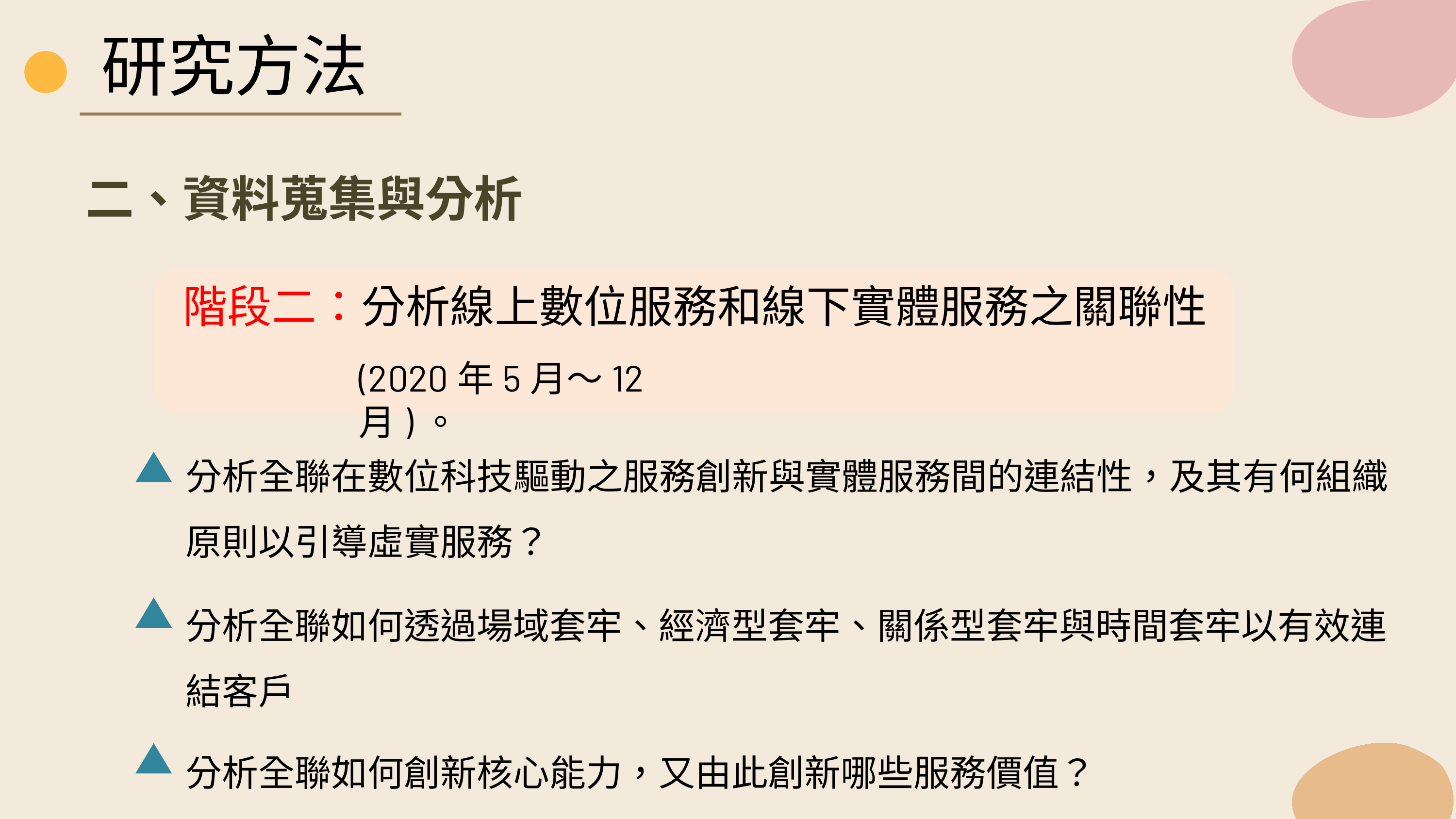

研究方法

二、資料蒐集與分析

階段二：分析線上數位服務和線下實體服務之關聯性
(2020年5月～12月)。
分析全聯在數位科技驅動之服務創新與實體服務間的連結性，及其有何組織原則以引導虛實服務？

分析全聯如何透過場域套牢、經濟型套牢、關係型套牢與時間套牢以有效連結客戶

分析全聯如何創新核心能力，又由此創新哪些服務價值？